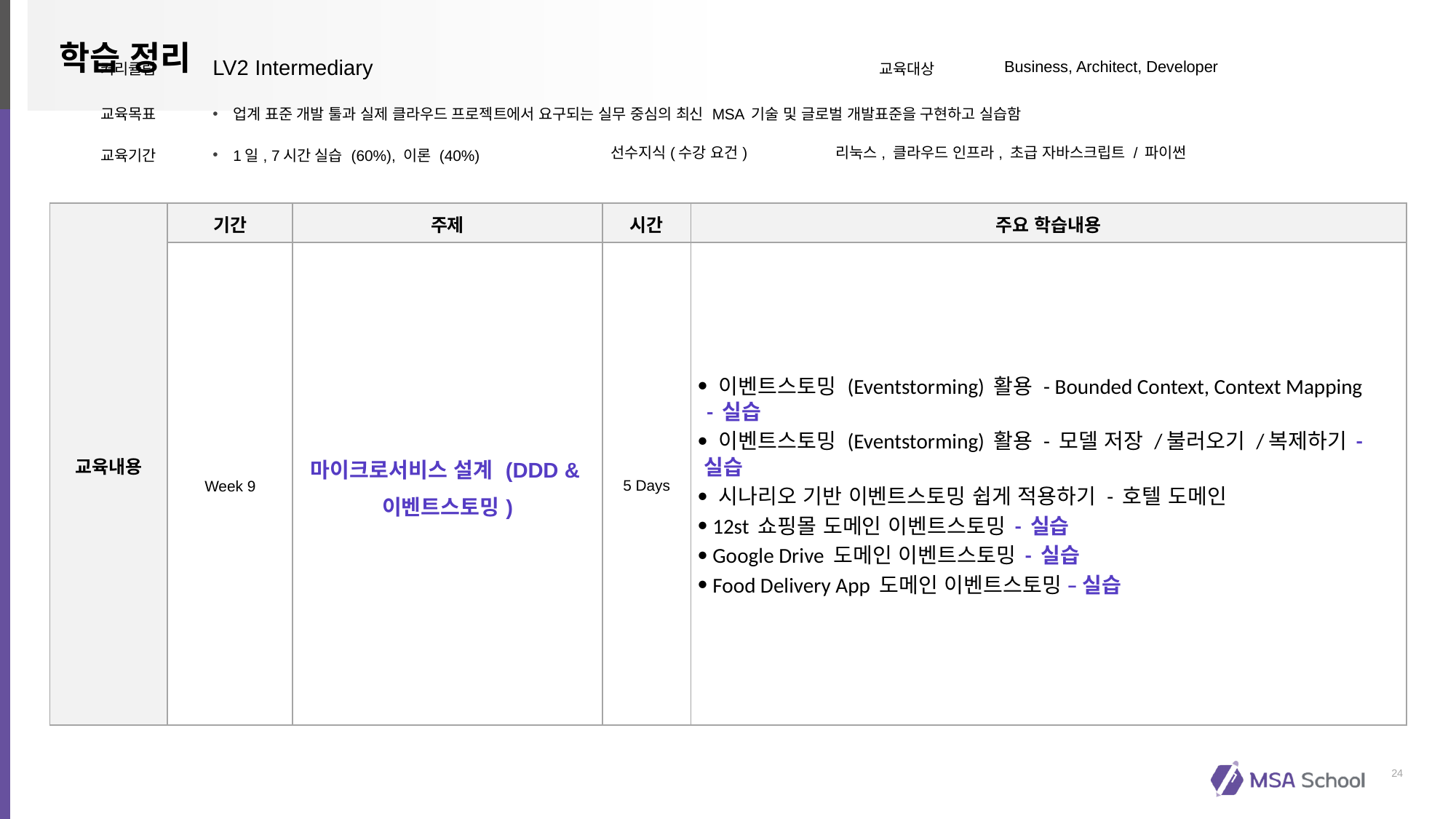

| 커리큘럼 | LV2 Intermediary |  | 교육대상 | Business, Architect, Developer |
| --- | --- | --- | --- | --- |
| 교육목표 | 업계 표준 개발 툴과 실제 클라우드 프로젝트에서 요구되는 실무 중심의 최신 MSA 기술 및 글로벌 개발표준을 구현하고 실습함 |  |  |  |
| 교육기간 | 1일, 7시간 실습 (60%), 이론 (40%) | 선수지식(수강 요건) | 리눅스, 클라우드 인프라, 초급 자바스크립트 / 파이썬 |  |
| 교육내용 | 기간 | 주제 | 시간 | 주요 학습내용 |
| --- | --- | --- | --- | --- |
|  | Week 9 | 마이크로서비스 설계 (DDD &이벤트스토밍) | 5 Days | 이벤트스토밍 (Eventstorming) 활용 - Bounded Context, Context Mapping - 실습 이벤트스토밍 (Eventstorming) 활용 - 모델 저장 /불러오기 /복제하기 - 실습 시나리오 기반 이벤트스토밍 쉽게 적용하기 - 호텔 도메인 12st 쇼핑몰 도메인 이벤트스토밍 - 실습 Google Drive 도메인 이벤트스토밍 - 실습 Food Delivery App 도메인 이벤트스토밍 – 실습 |